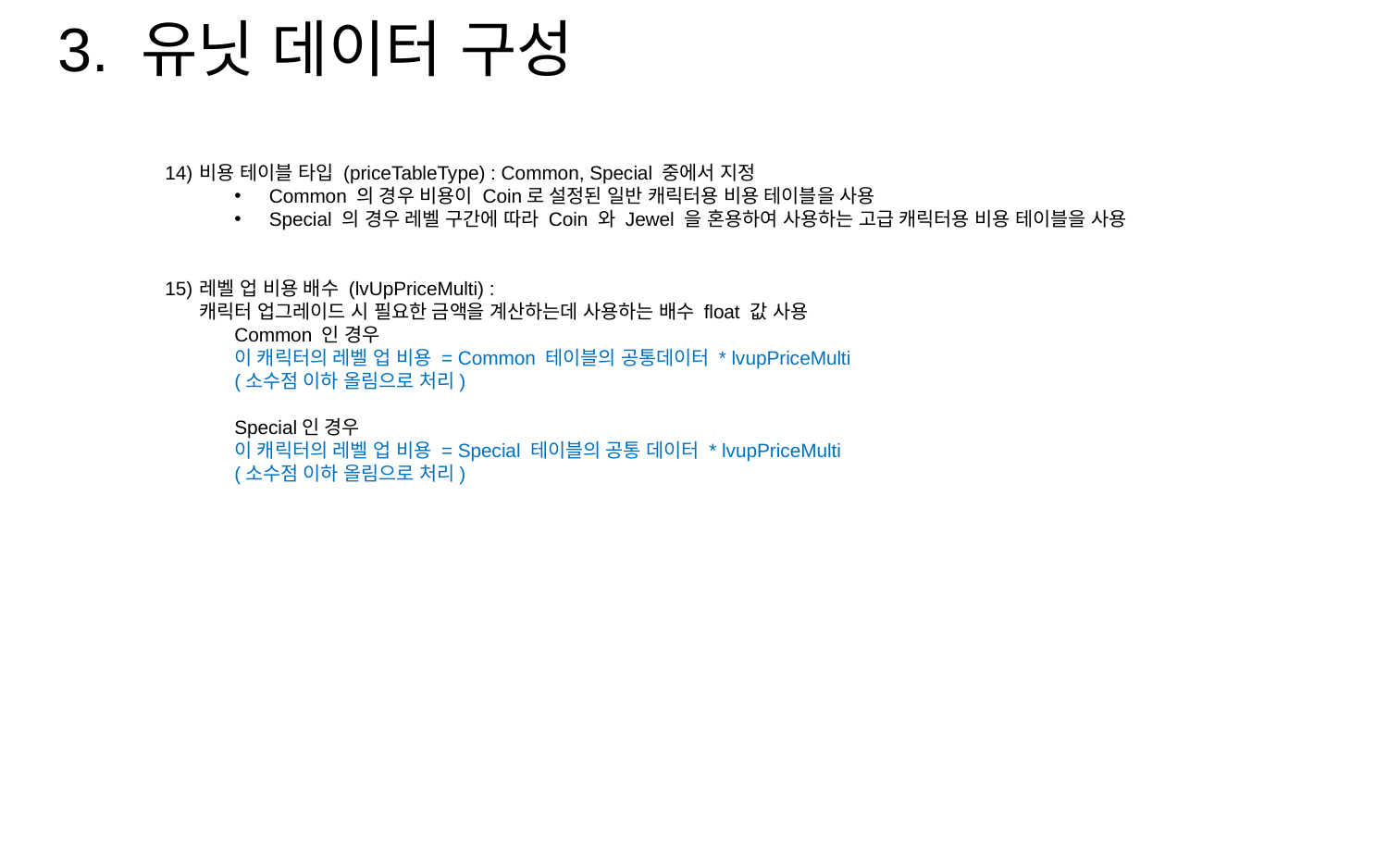

3. 유닛 데이터 구성
비용 테이블 타입 (priceTableType) : Common, Special 중에서 지정
Common 의 경우 비용이 Coin로 설정된 일반 캐릭터용 비용 테이블을 사용
Special 의 경우 레벨 구간에 따라 Coin 와 Jewel 을 혼용하여 사용하는 고급 캐릭터용 비용 테이블을 사용

레벨 업 비용 배수 (lvUpPriceMulti) :
캐릭터 업그레이드 시 필요한 금액을 계산하는데 사용하는 배수 float 값 사용
Common 인 경우
이 캐릭터의 레벨 업 비용 = Common 테이블의 공통데이터 * lvupPriceMulti
(소수점 이하 올림으로 처리)

Special인 경우
이 캐릭터의 레벨 업 비용 = Special 테이블의 공통 데이터 * lvupPriceMulti
(소수점 이하 올림으로 처리)